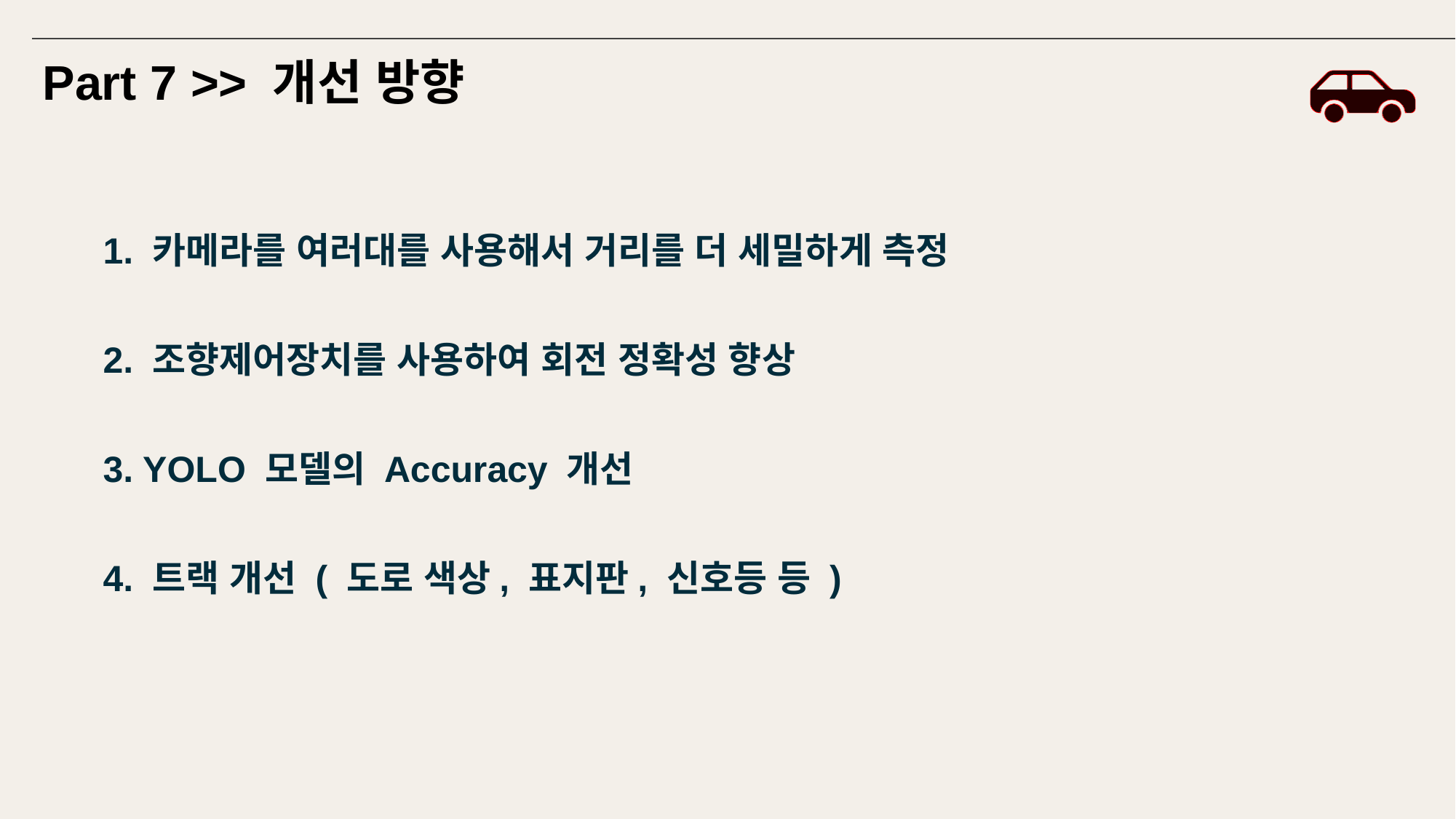

Part 7 >> 개선 방향
1. 카메라를 여러대를 사용해서 거리를 더 세밀하게 측정
2. 조향제어장치를 사용하여 회전 정확성 향상
3. YOLO 모델의 Accuracy 개선
4. 트랙 개선 ( 도로 색상, 표지판, 신호등 등 )